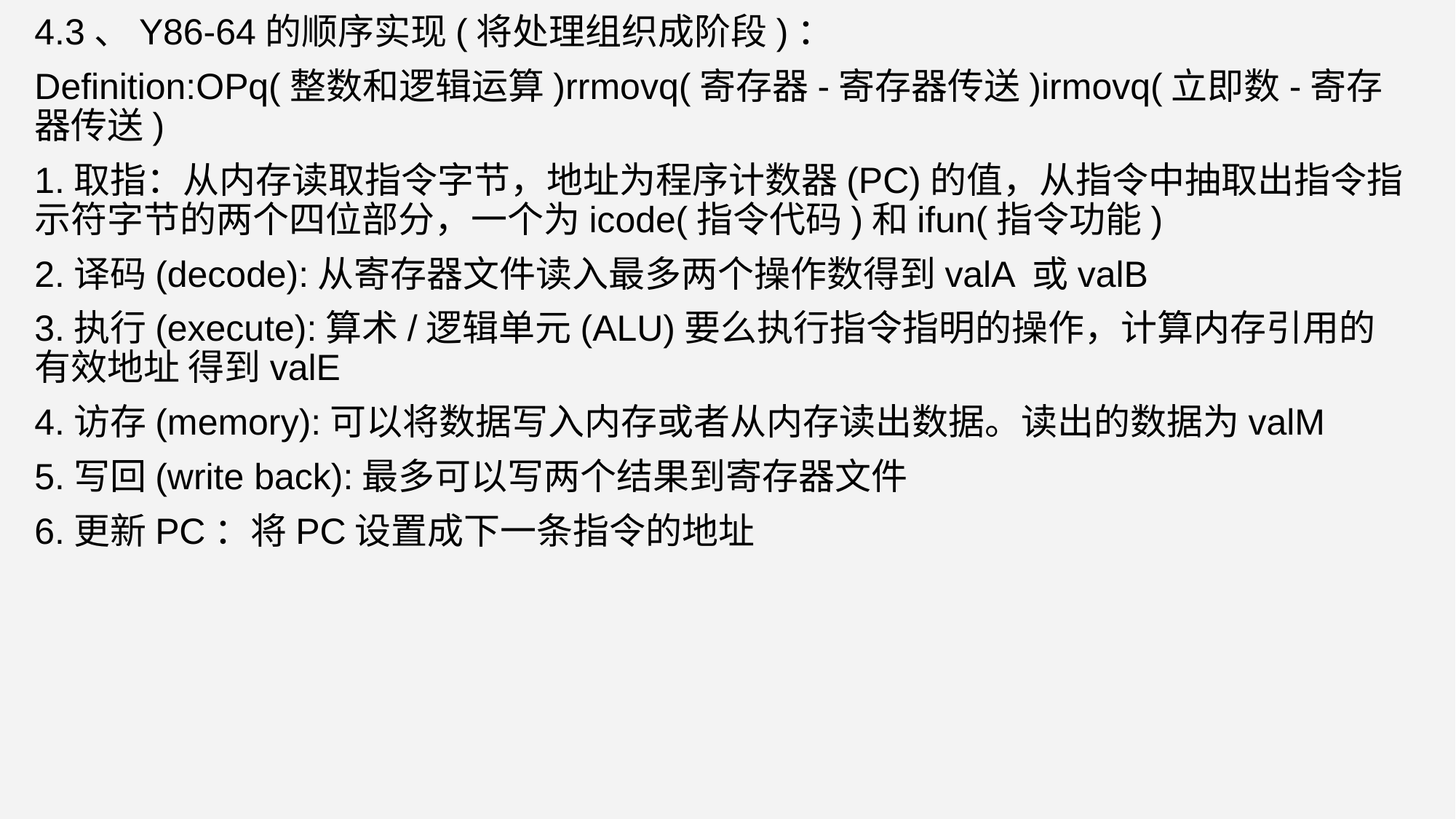

4.3、Y86-64的顺序实现(将处理组织成阶段)：
Definition:OPq(整数和逻辑运算)rrmovq(寄存器-寄存器传送)irmovq(立即数-寄存器传送)
1.取指：从内存读取指令字节，地址为程序计数器(PC)的值，从指令中抽取出指令指示符字节的两个四位部分，一个为icode(指令代码)和ifun(指令功能)
2.译码(decode):从寄存器文件读入最多两个操作数得到valA 或valB
3.执行(execute):算术/逻辑单元(ALU)要么执行指令指明的操作，计算内存引用的有效地址 得到valE
4.访存(memory):可以将数据写入内存或者从内存读出数据。读出的数据为valM
5.写回(write back):最多可以写两个结果到寄存器文件
6.更新PC：将PC设置成下一条指令的地址